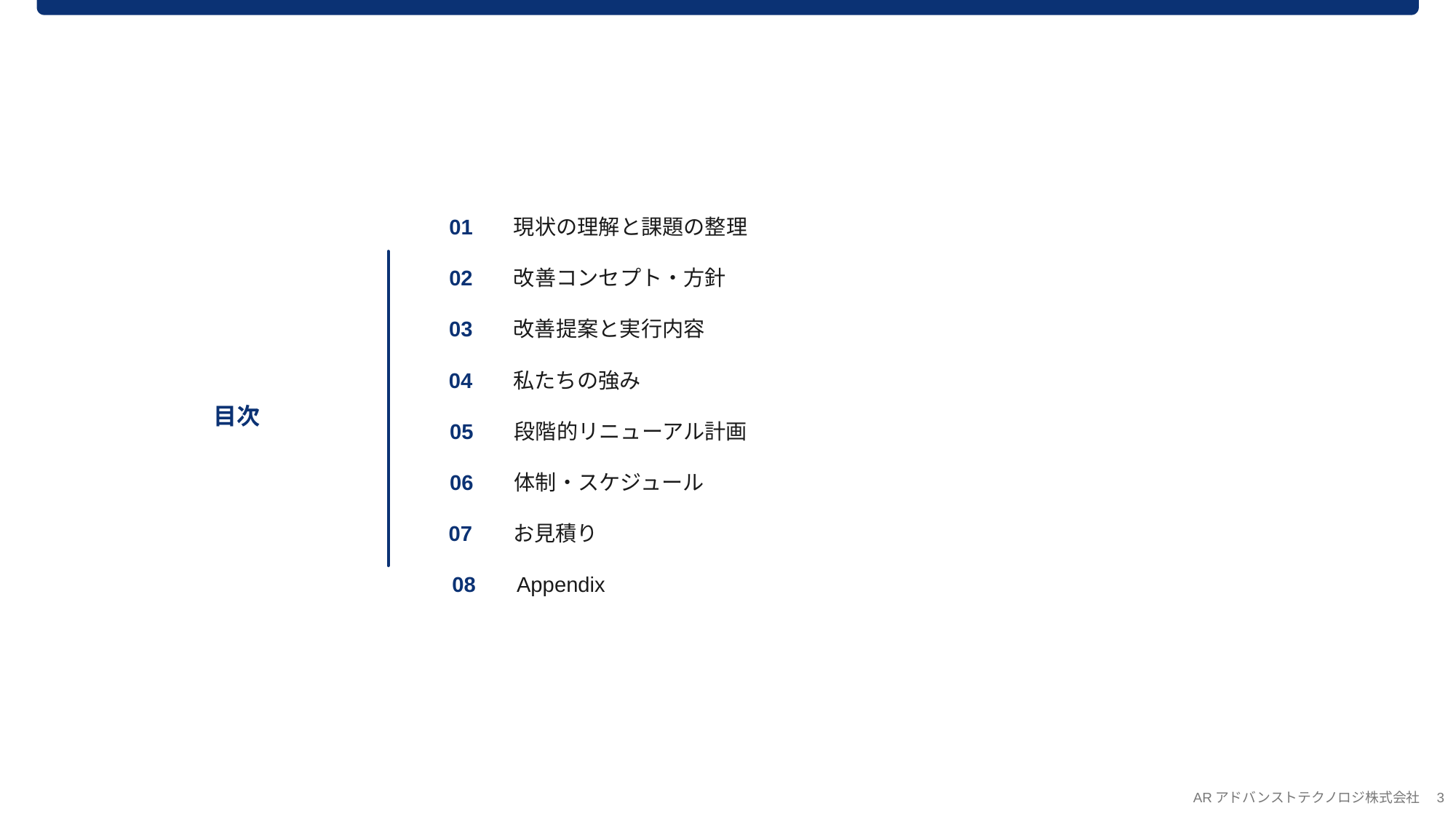

01	現状の理解と課題の整理​
02	改善コンセプト・方針​
03	改善提案と実行内容​
04	私たちの強み
05	段階的リニューアル計画​
06	体制・スケジュール
07	お見積り
08	Appendix​
ARアドバンストテクノロジ株式会社　3